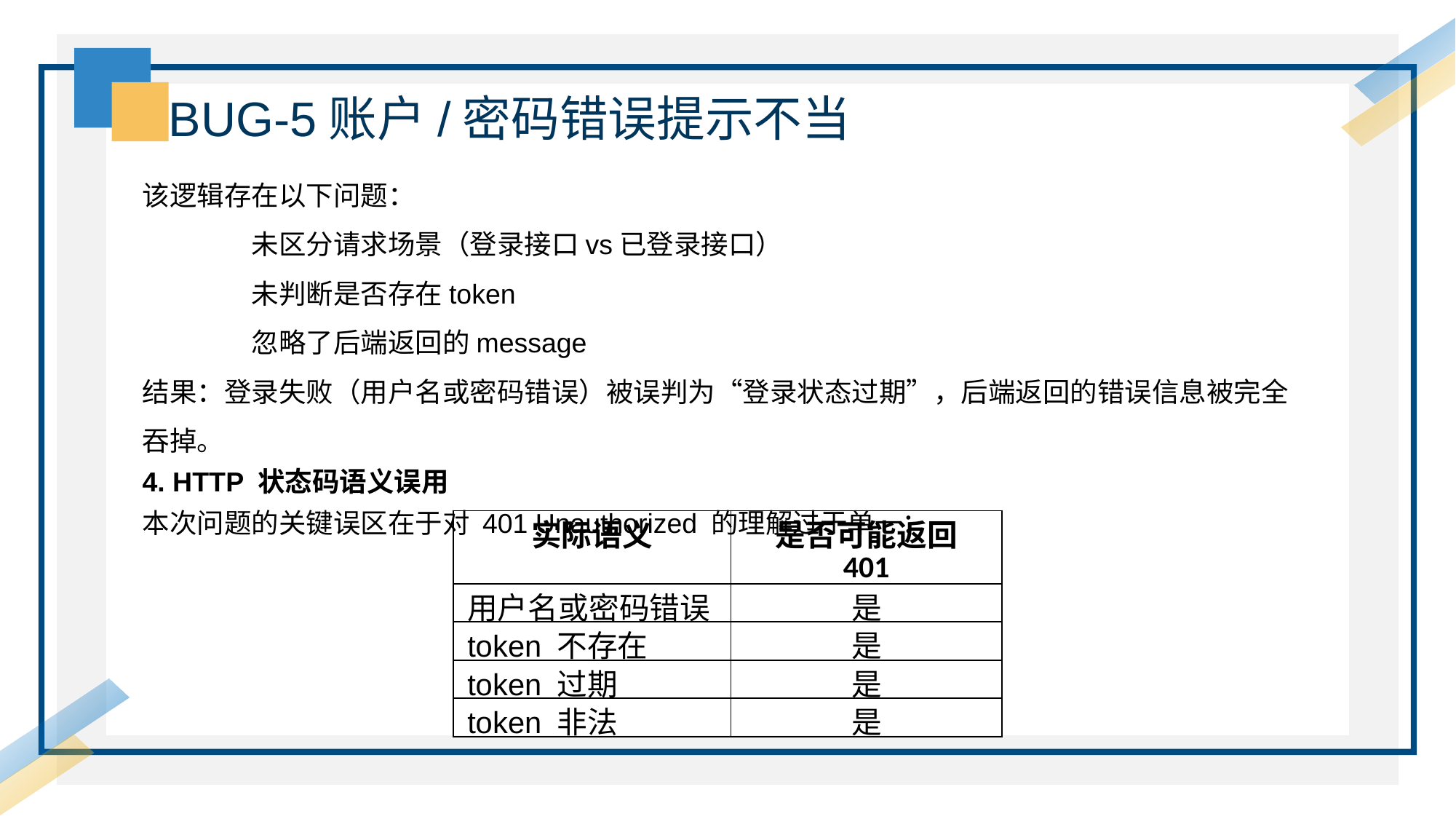

BUG-5账户/密码错误提示不当
该逻辑存在以下问题：
	未区分请求场景（登录接口vs已登录接口）
	未判断是否存在token
	忽略了后端返回的message
结果：登录失败（用户名或密码错误）被误判为“登录状态过期”，后端返回的错误信息被完全吞掉。
4. HTTP 状态码语义误用
本次问题的关键误区在于对 401 Unauthorized 的理解过于单一：

| 实际语义 | 是否可能返回 401 |
| --- | --- |
| 用户名或密码错误 | 是 |
| token 不存在 | 是 |
| token 过期 | 是 |
| token 非法 | 是 |